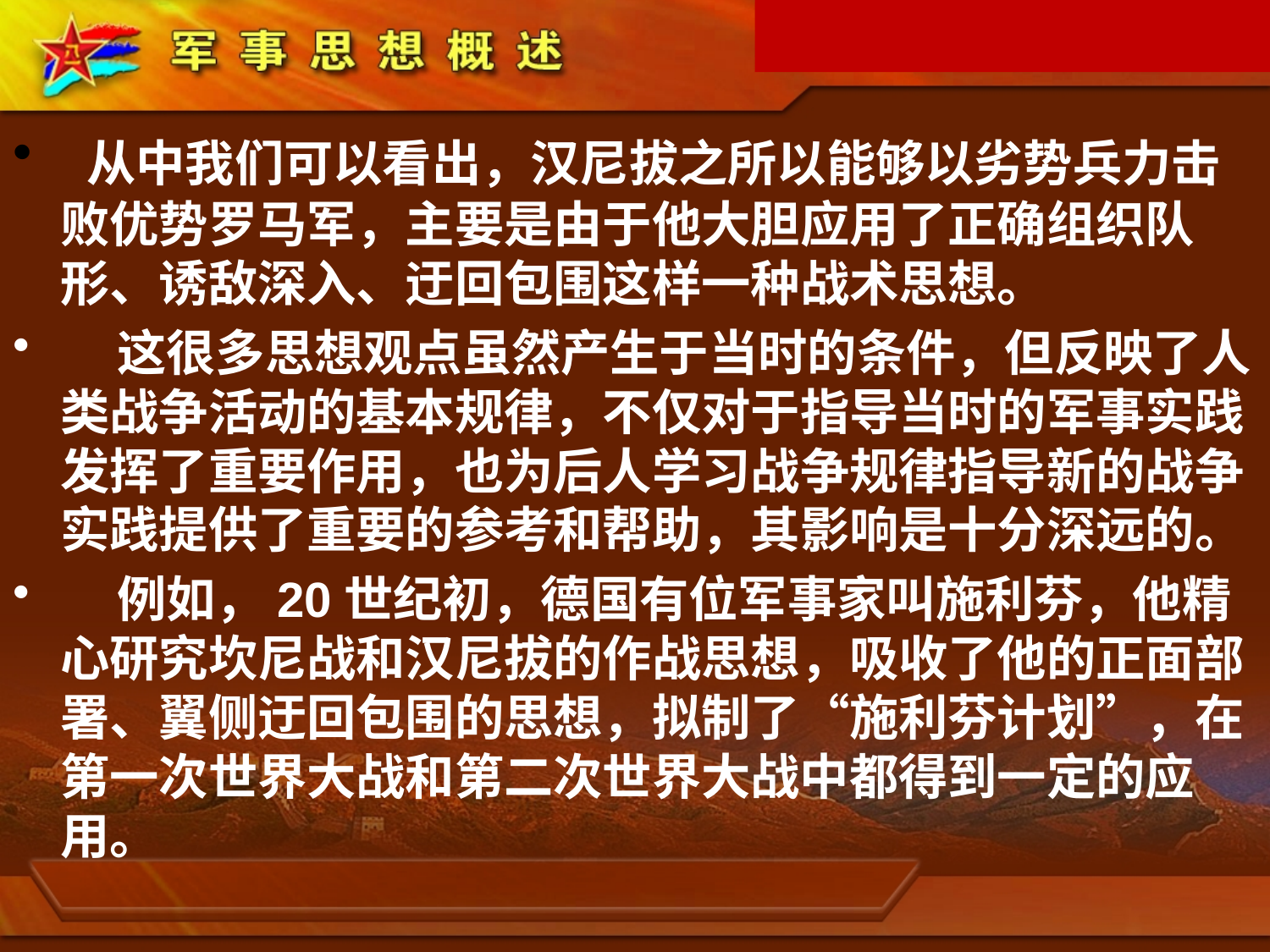

#
 从中我们可以看出，汉尼拔之所以能够以劣势兵力击败优势罗马军，主要是由于他大胆应用了正确组织队形、诱敌深入、迂回包围这样一种战术思想。
    这很多思想观点虽然产生于当时的条件，但反映了人类战争活动的基本规律，不仅对于指导当时的军事实践发挥了重要作用，也为后人学习战争规律指导新的战争实践提供了重要的参考和帮助，其影响是十分深远的。
    例如，20世纪初，德国有位军事家叫施利芬，他精心研究坎尼战和汉尼拔的作战思想，吸收了他的正面部署、翼侧迂回包围的思想，拟制了“施利芬计划”，在第一次世界大战和第二次世界大战中都得到一定的应用。